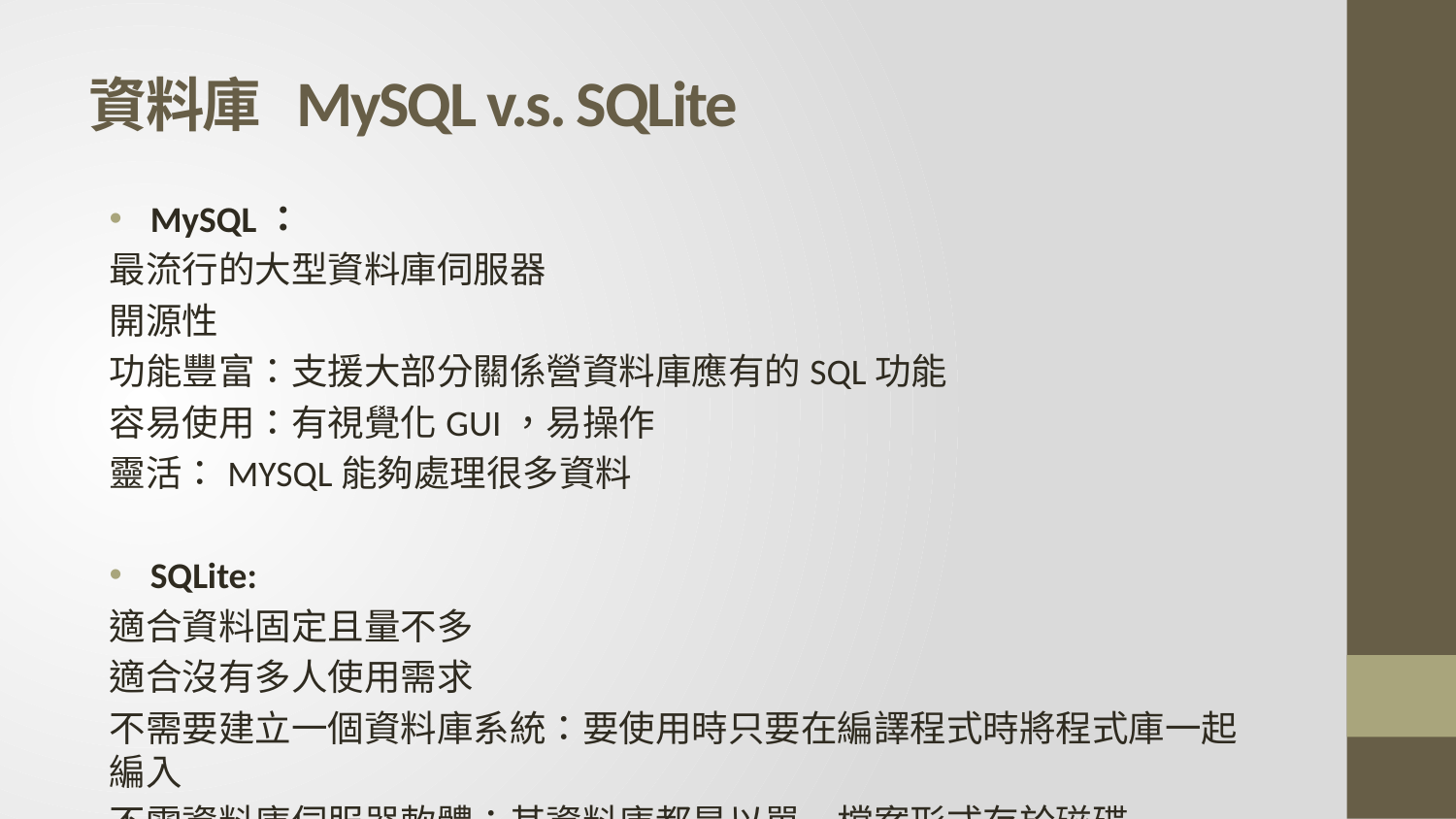

# 資料庫  MySQL v.s. SQLite
MySQL：
最流行的大型資料庫伺服器
開源性
功能豐富：支援大部分關係營資料庫應有的SQL功能
容易使用：有視覺化GUI，易操作
靈活：MYSQL能夠處理很多資料

SQLite:
適合資料固定且量不多
適合沒有多人使用需求
不需要建立一個資料庫系統：要使用時只要在編譯程式時將程式庫一起編入
不需資料庫伺服器軟體：其資料庫都是以單一檔案形式存於磁碟
大部分資料庫操作皆快於一般資料庫操作

比較：
因為大部分的資料都是固定，極少部份需要再新增，在使用者連線上也沒有那麼多人，所以就以SQLite為主